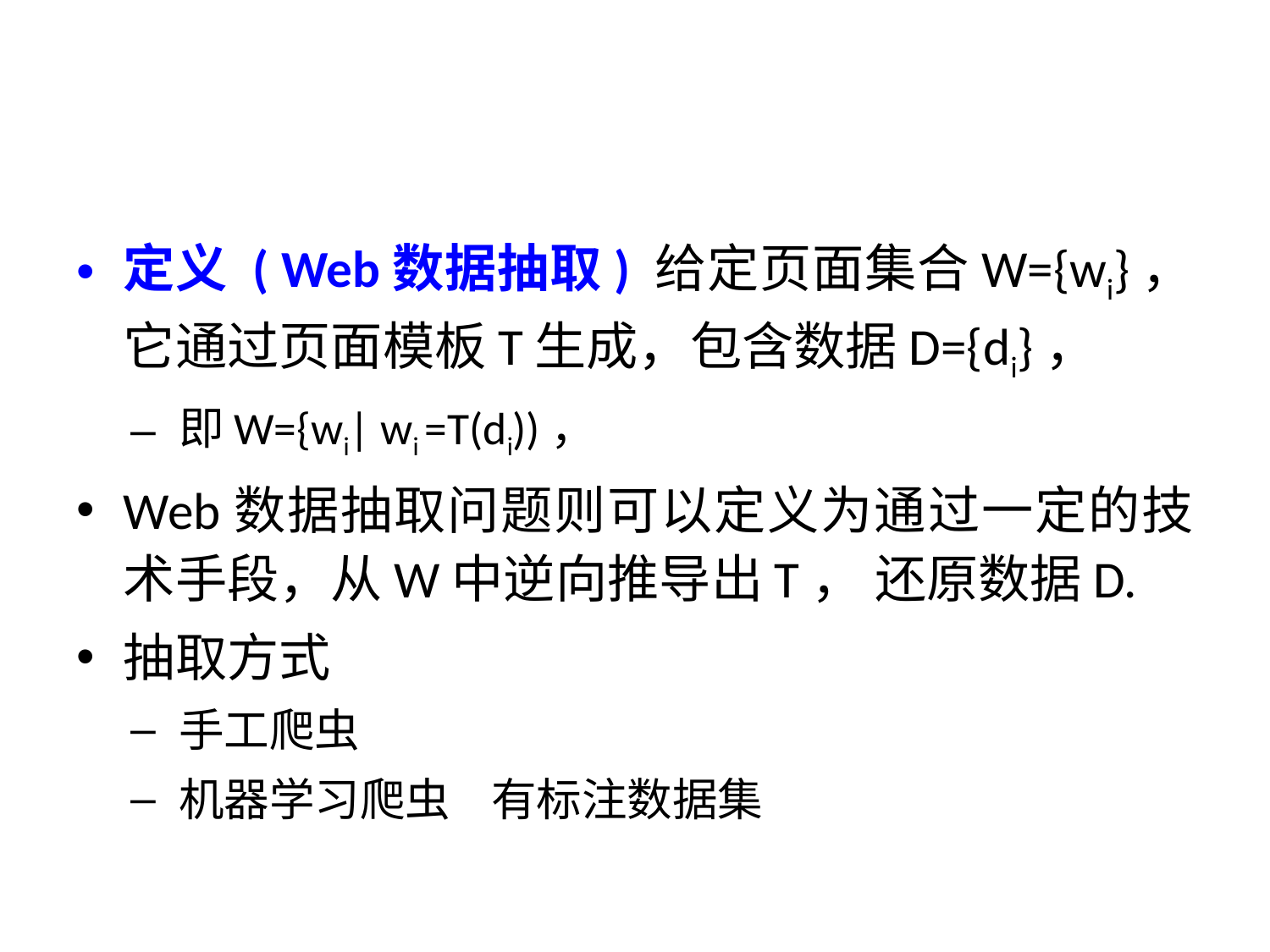

#
定义 ( Web数据抽取) 给定页面集合W={wi}，它通过页面模板T生成，包含数据D={di}，
即W={wi| wi =T(di))，
Web数据抽取问题则可以定义为通过一定的技术手段，从W中逆向推导出T， 还原数据D.
抽取方式
手工爬虫
机器学习爬虫    有标注数据集